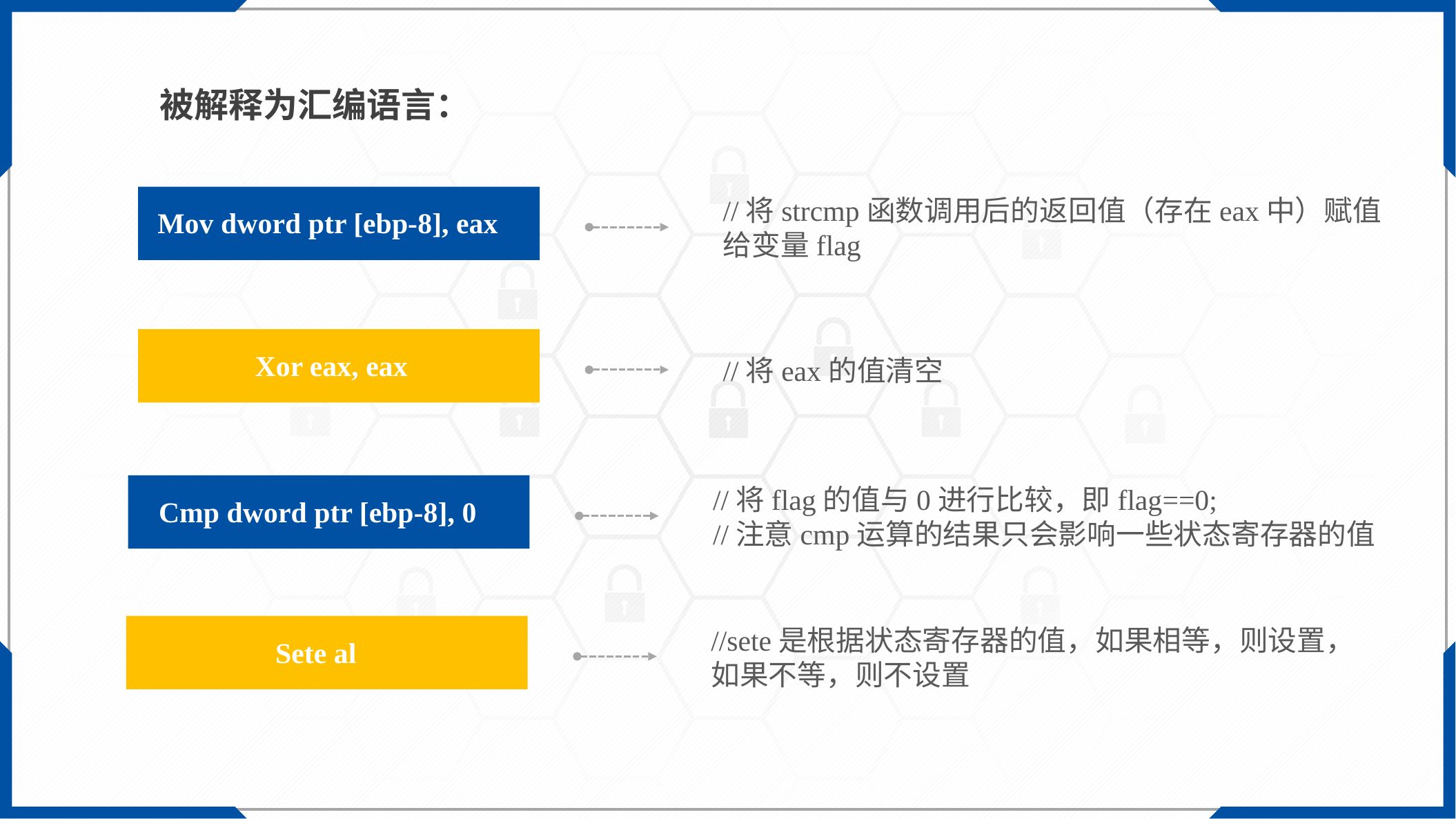

被解释为汇编语言：

Mov dword ptr [ebp-8], eax
//将strcmp函数调用后的返回值（存在eax中）赋值给变量flag

Xor eax, eax
//将eax的值清空

Cmp dword ptr [ebp-8], 0
//将flag的值与0进行比较，即flag==0;
//注意cmp运算的结果只会影响一些状态寄存器的值

Sete al
//sete是根据状态寄存器的值，如果相等，则设置，如果不等，则不设置